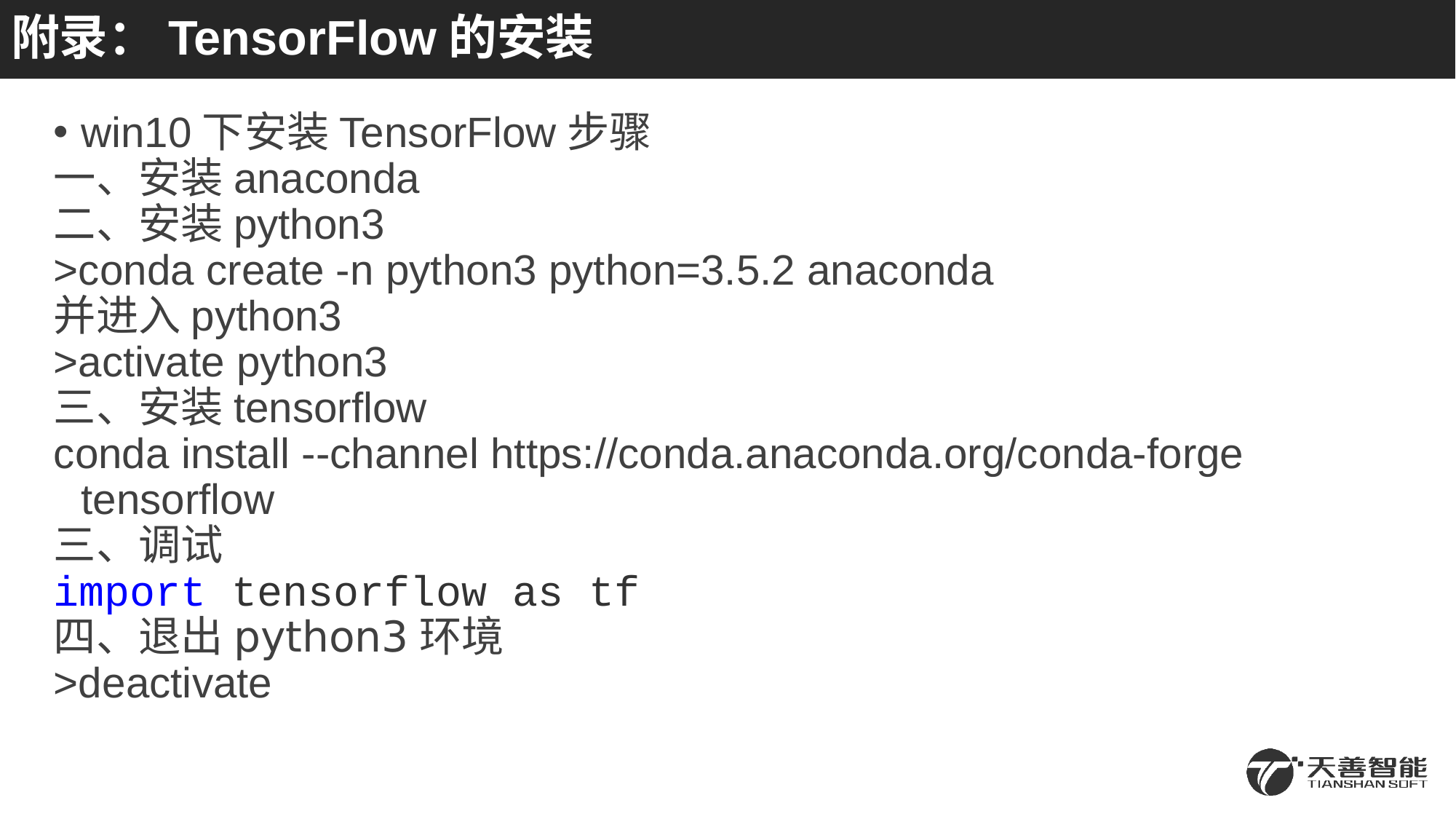

# 附录：TensorFlow的安装
win10下安装TensorFlow步骤
一、安装anaconda
二、安装python3
>conda create -n python3 python=3.5.2 anaconda
并进入python3
>activate python3
三、安装tensorflow
conda install --channel https://conda.anaconda.org/conda-forge tensorflow
三、调试
import tensorflow as tf
四、退出python3环境
>deactivate